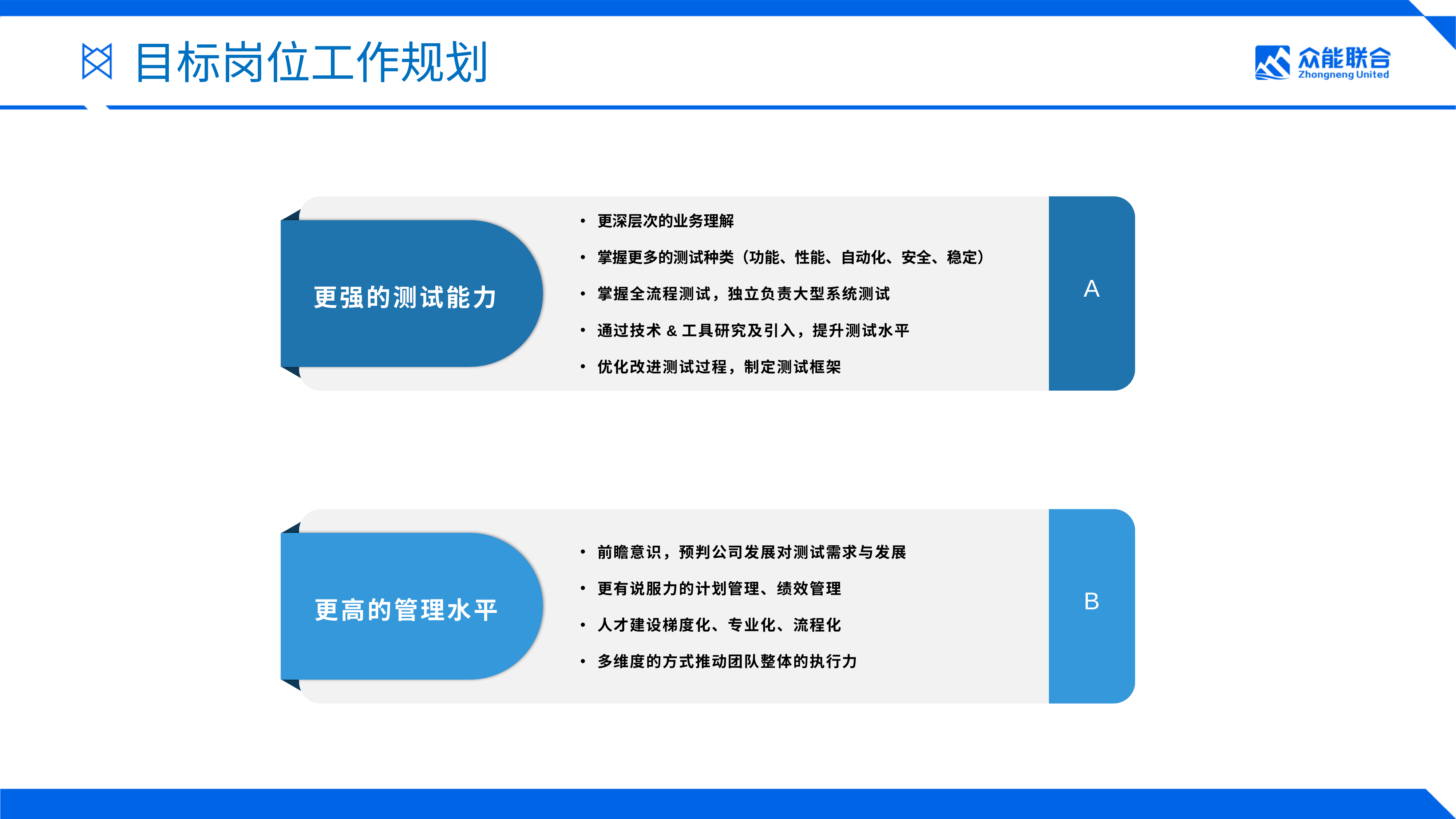

目标岗位工作规划

更深层次的业务理解

掌握更多的测试种类（功能、性能、自动化、安全、稳定）

掌握全流程测试，独立负责大型系统测试

通过技术&工具研究及引入，提升测试水平

优化改进测试过程，制定测试框架

更强的测试能力
A

前瞻意识，预判公司发展对测试需求与发展

更有说服力的计划管理、绩效管理

人才建设梯度化、专业化、流程化

多维度的方式推动团队整体的执行力

更高的管理水平
B